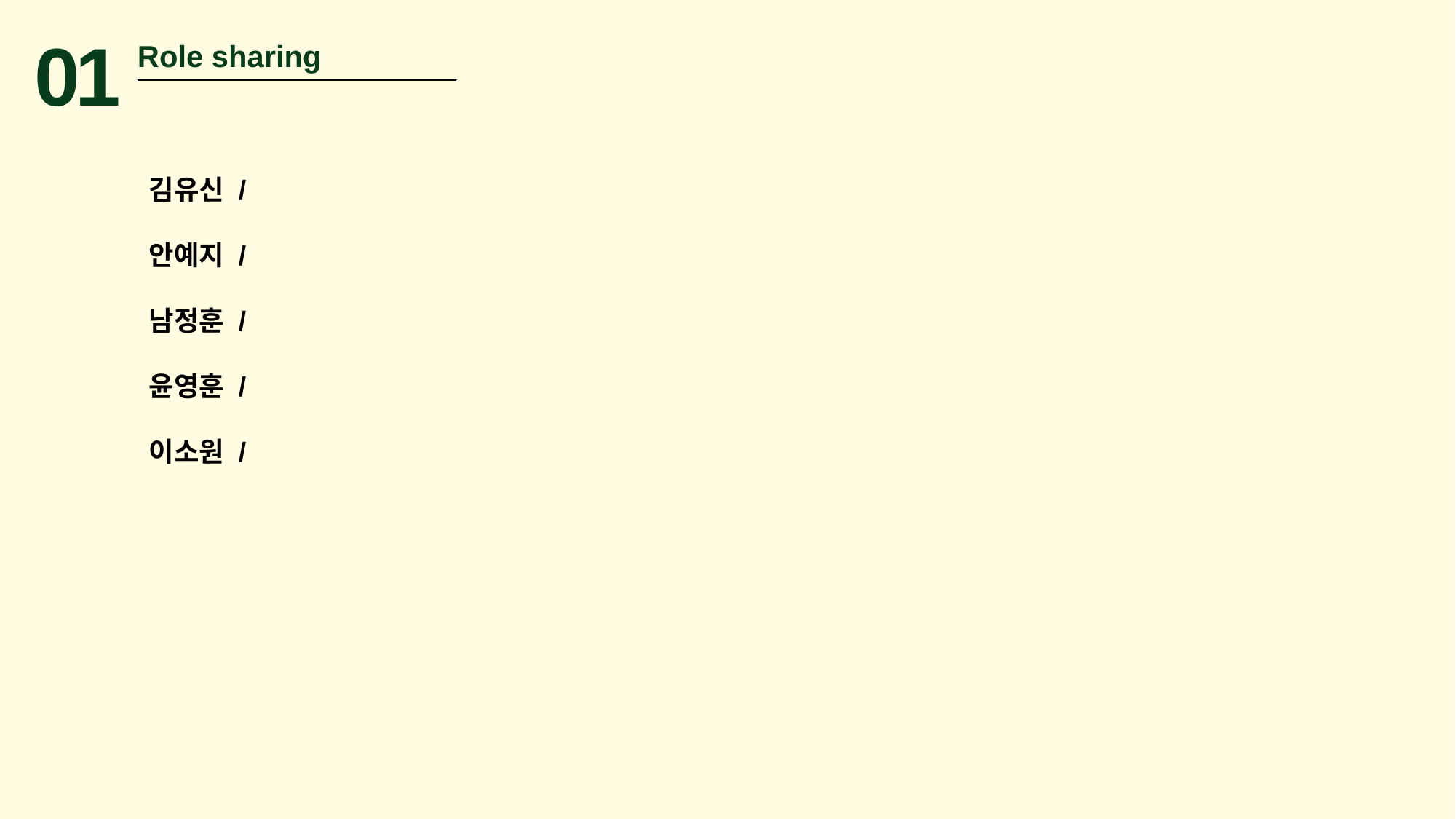

01
Role sharing
김유신 /

안예지 /

남정훈 /

윤영훈 /

이소원 /